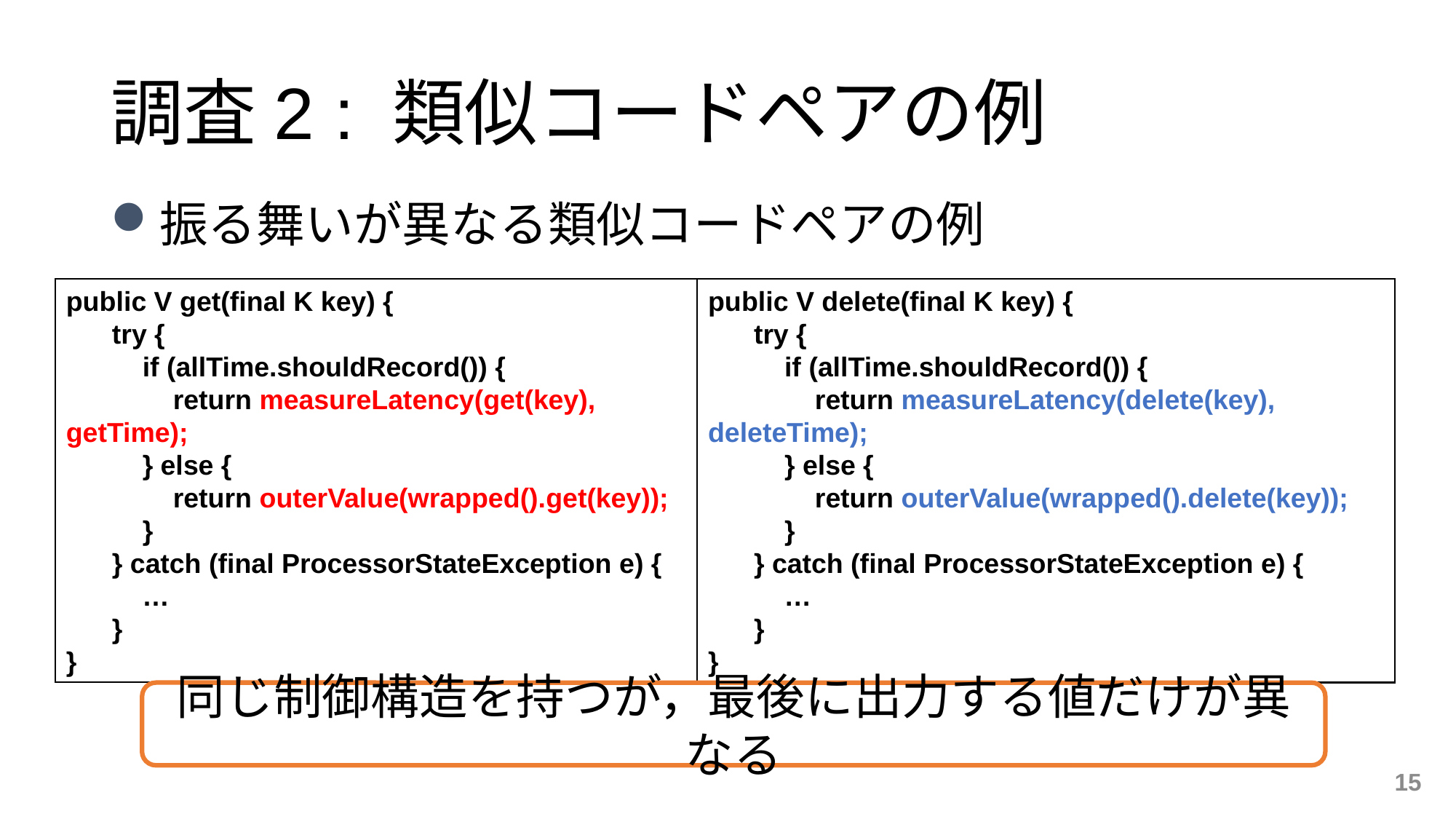

# 調査2 : 類似コードペアの例
振る舞いが異なる類似コードペアの例
public V get(final K key) {
      try {
          if (allTime.shouldRecord()) {
              return measureLatency(get(key), getTime);
          } else {
              return outerValue(wrapped().get(key));
          }
      } catch (final ProcessorStateException e) {
          …
      }
}
public V delete(final K key) {
      try {
          if (allTime.shouldRecord()) {
              return measureLatency(delete(key), deleteTime);
          } else {
              return outerValue(wrapped().delete(key));
          }
      } catch (final ProcessorStateException e) {
          …
      }
}
同じ制御構造を持つが，最後に出力する値だけが異なる
15